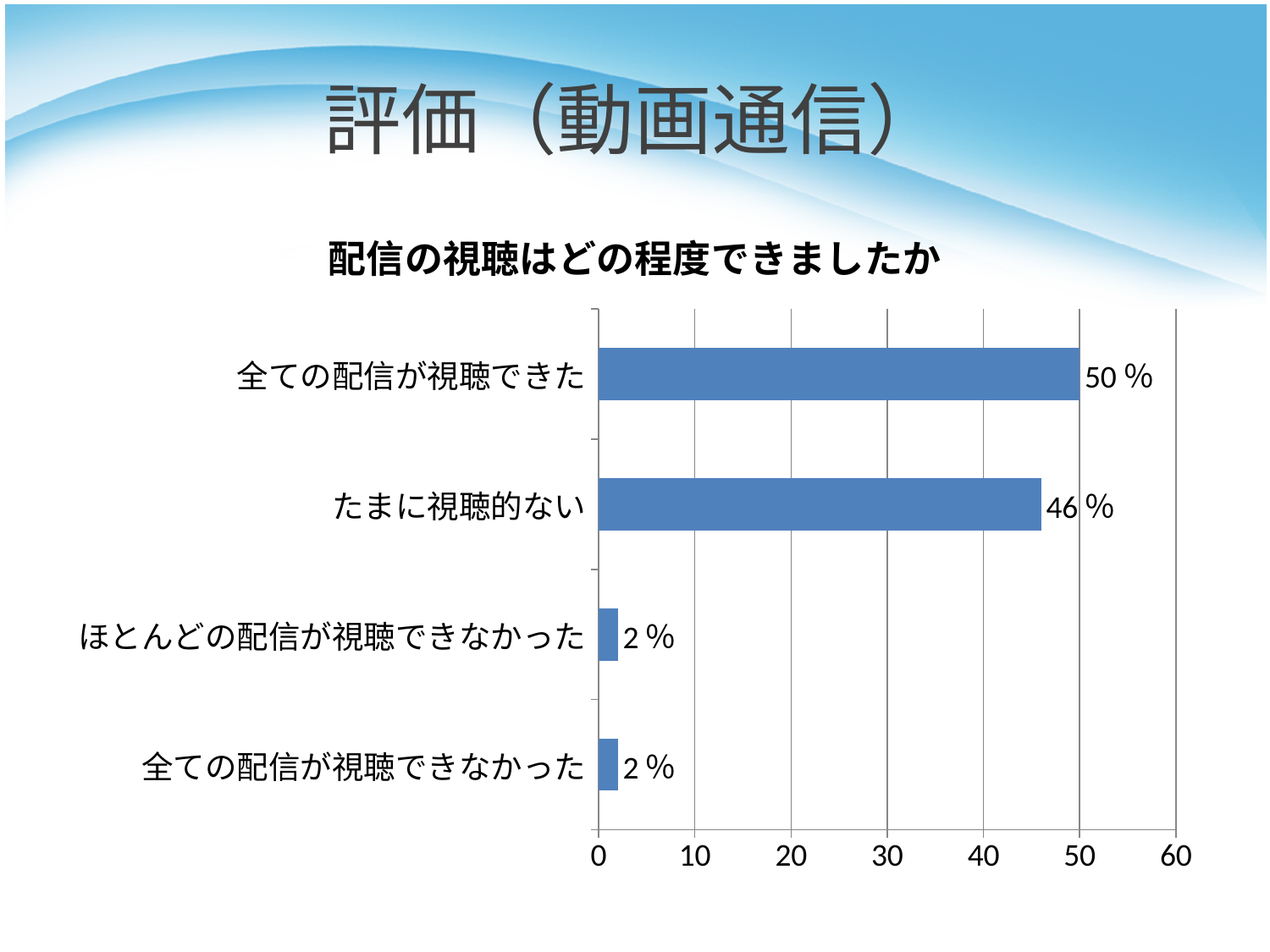

# 評価（動画通信）

### Chart:

| Category | 配信の視聴はどの程度できましたか |
|---|---|
| 全ての配信が視聴できなかった | 2.0 |
| ほとんどの配信が視聴できなかった | 2.0 |
| たまに視聴的ない | 46.0 |
| 全ての配信が視聴できた | 50.0 |